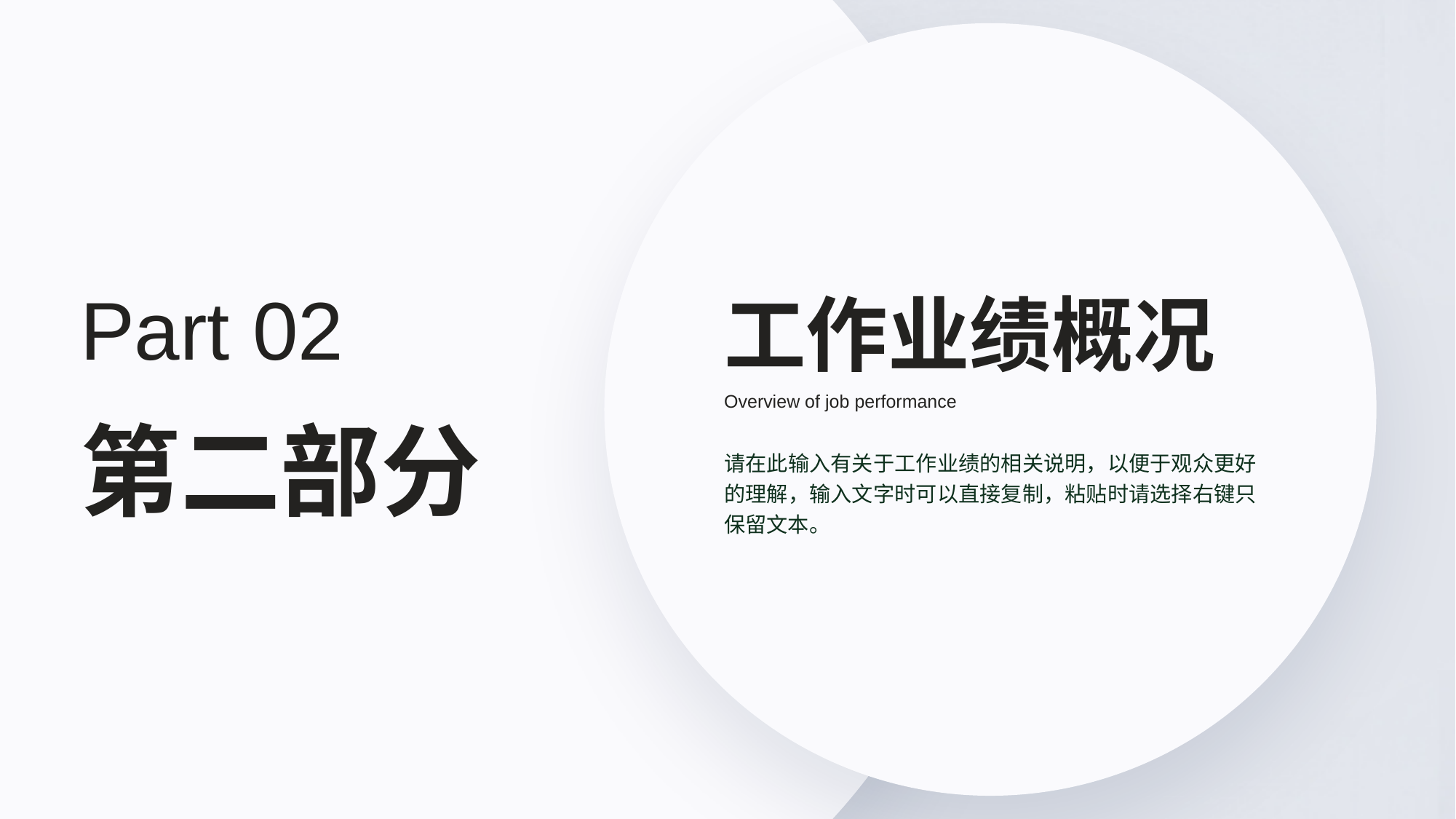

Part 02
工作业绩概况
Overview of job performance
请在此输入有关于工作业绩的相关说明，以便于观众更好的理解，输入文字时可以直接复制，粘贴时请选择右键只保留文本。
第二部分